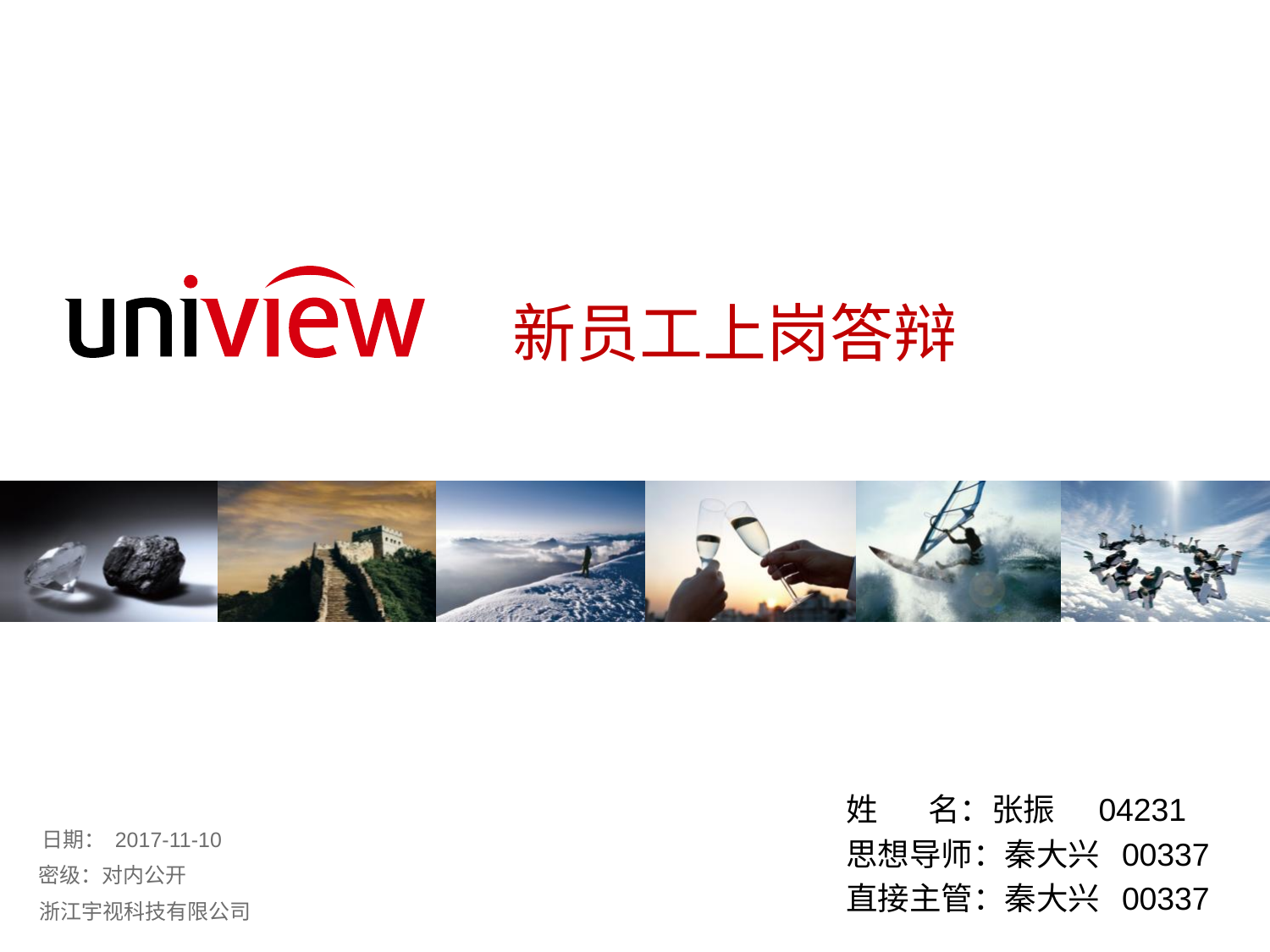

# 新员工上岗答辩
姓       名：张振     04231
思想导师：秦大兴  00337
直接主管：秦大兴  00337
  日期： 2017-11-10
密级：对内公开